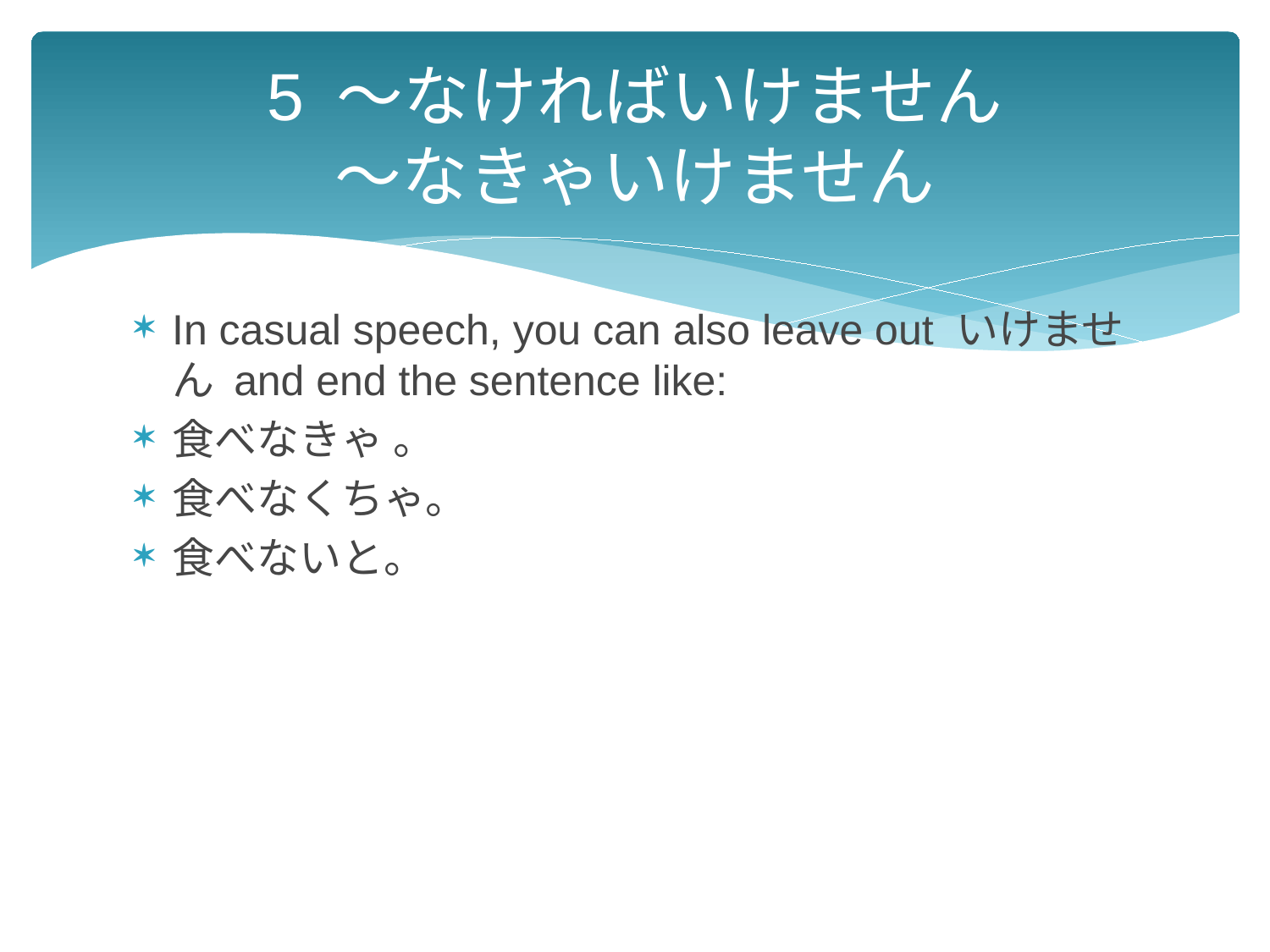

# 5 ～なければいけません ～なきゃいけません
In casual speech, you can also leave out いけません and end the sentence like:
食べなきゃ 。
食べなくちゃ。
食べないと。